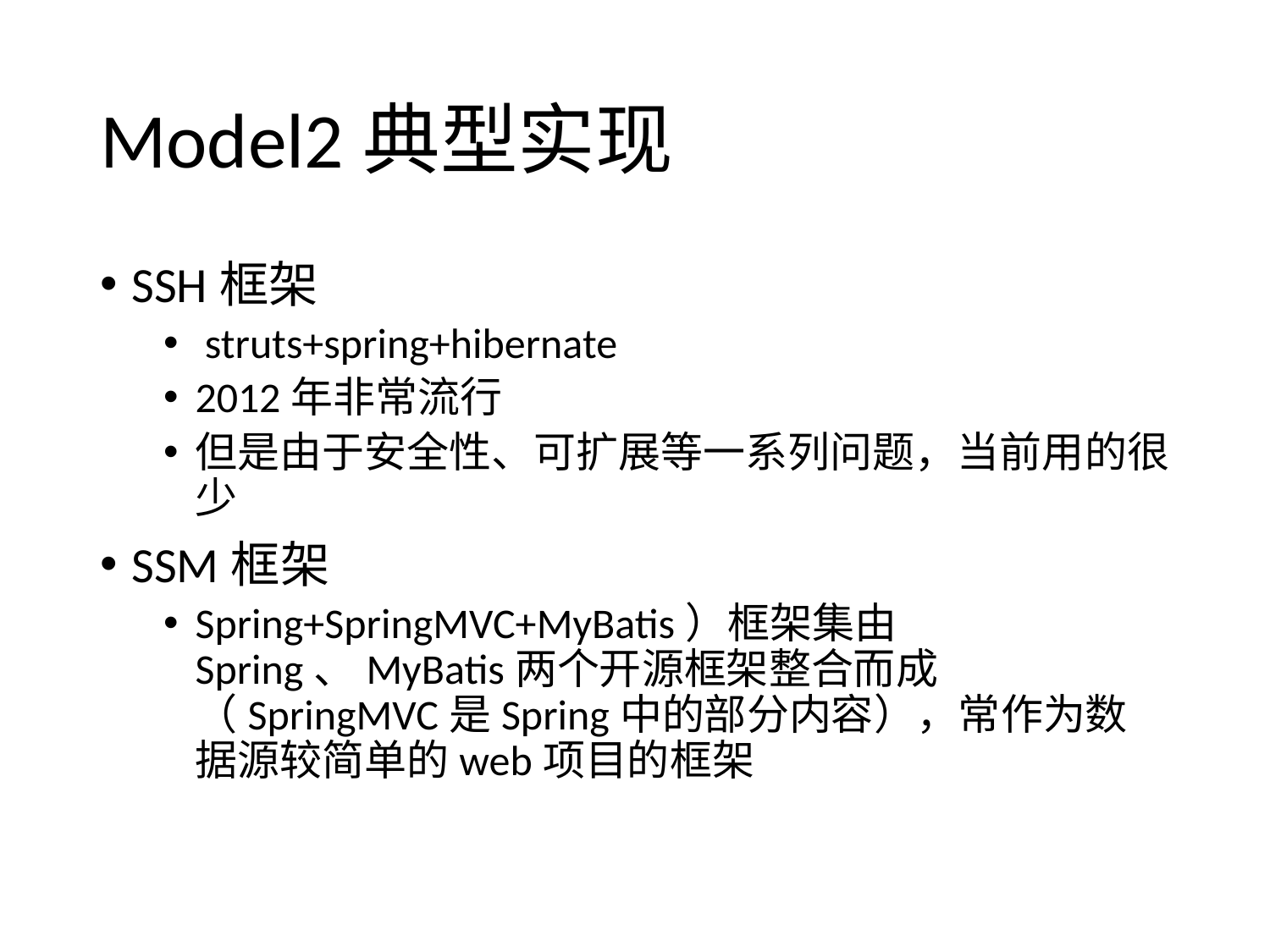

# Model2典型实现
SSH框架
 struts+spring+hibernate
2012年非常流行
但是由于安全性、可扩展等一系列问题，当前用的很少
SSM框架
Spring+SpringMVC+MyBatis）框架集由Spring、MyBatis两个开源框架整合而成（SpringMVC是Spring中的部分内容），常作为数据源较简单的web项目的框架